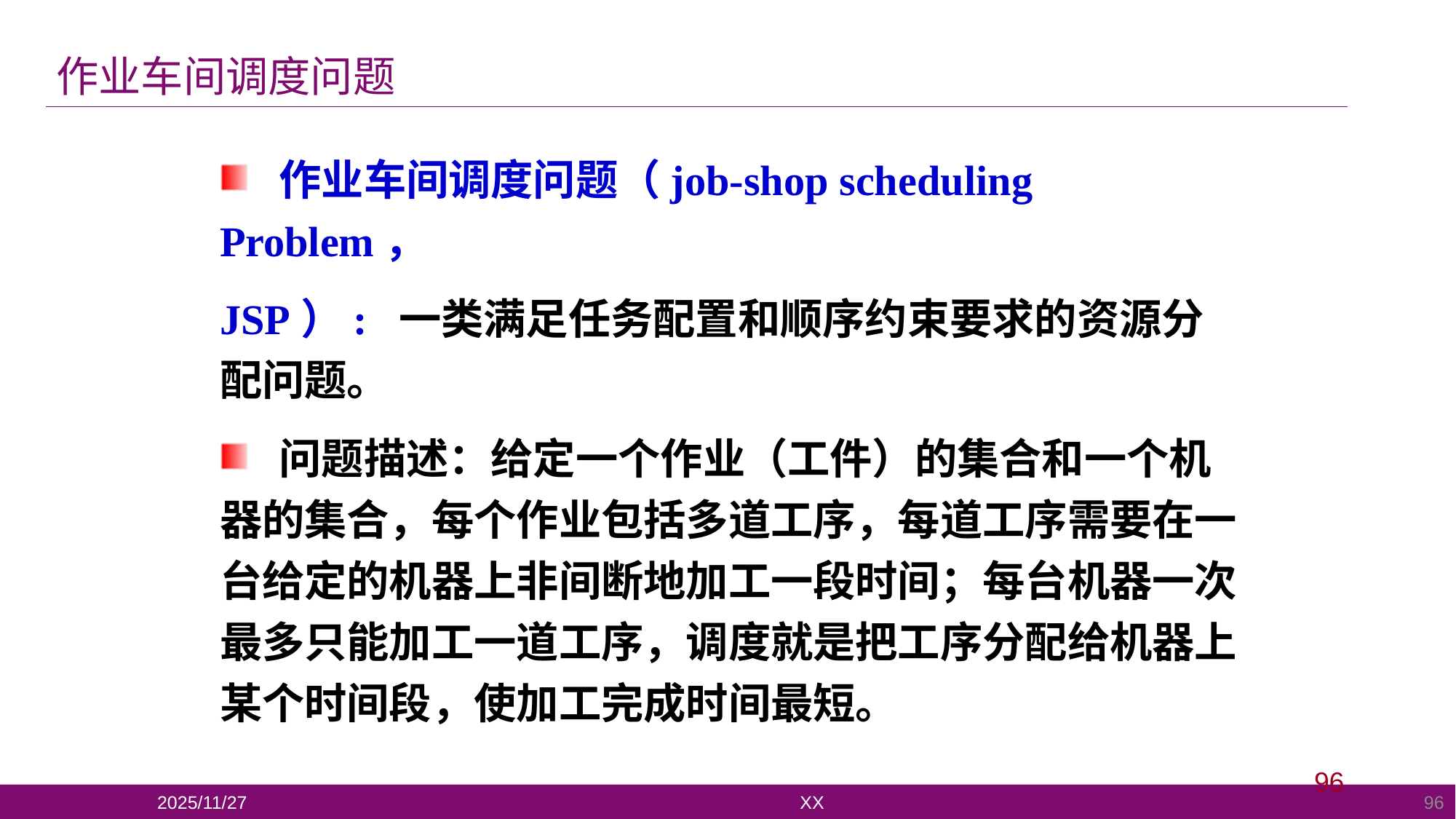

作业车间调度问题
  作业车间调度问题（job-shop scheduling Problem，
JSP）:  一类满足任务配置和顺序约束要求的资源分配问题。
  问题描述：给定一个作业（工件）的集合和一个机器的集合，每个作业包括多道工序，每道工序需要在一台给定的机器上非间断地加工一段时间；每台机器一次最多只能加工一道工序，调度就是把工序分配给机器上某个时间段，使加工完成时间最短。
96